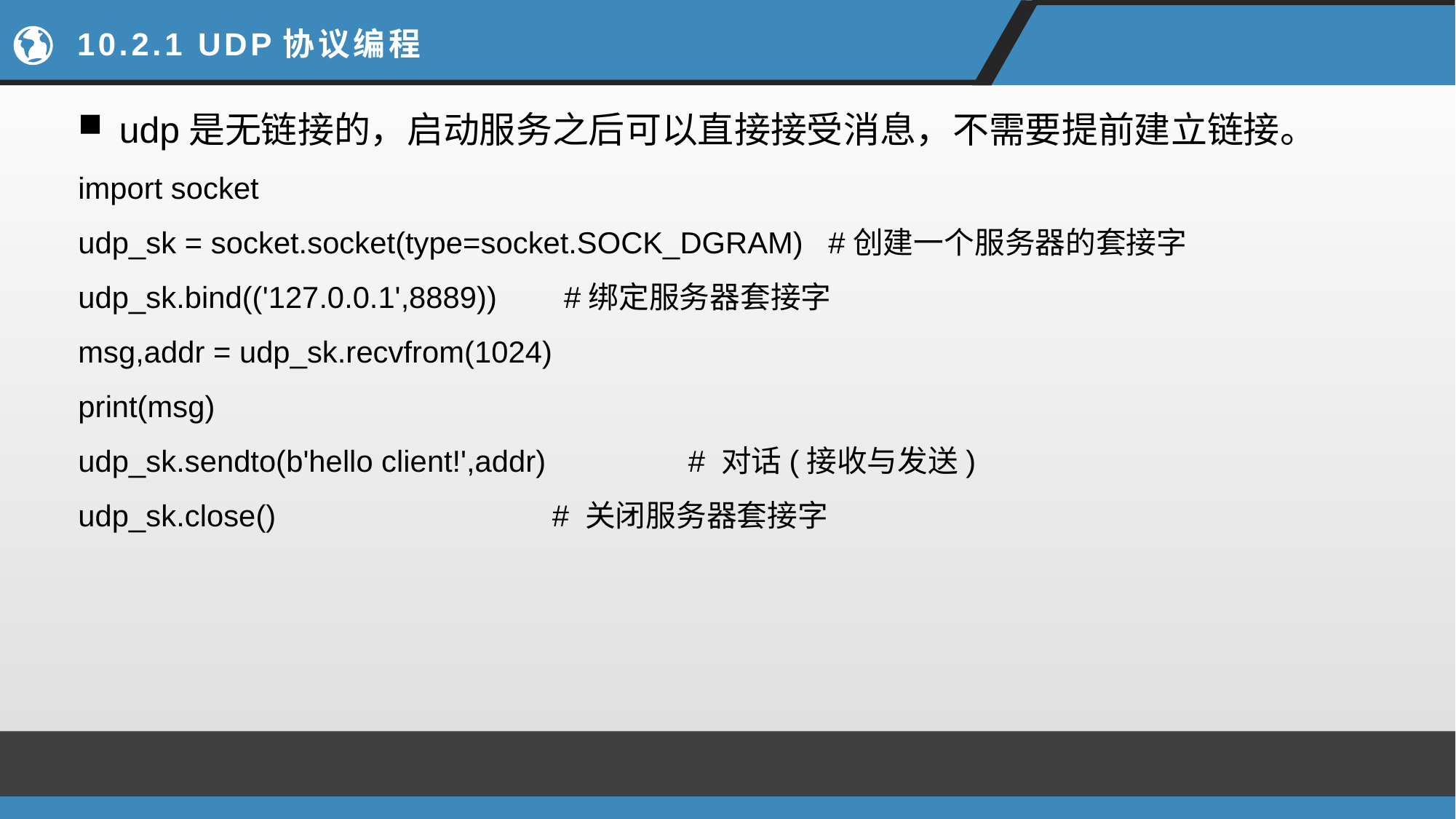

# 10.2.1 UDP协议编程

udp是无链接的，启动服务之后可以直接接受消息，不需要提前建立链接。
import socket
udp_sk = socket.socket(type=socket.SOCK_DGRAM)   #创建一个服务器的套接字
udp_sk.bind(('127.0.0.1',8889))        #绑定服务器套接字
msg,addr = udp_sk.recvfrom(1024)
print(msg)
udp_sk.sendto(b'hello client!',addr)                 # 对话(接收与发送)
udp_sk.close()                                 # 关闭服务器套接字